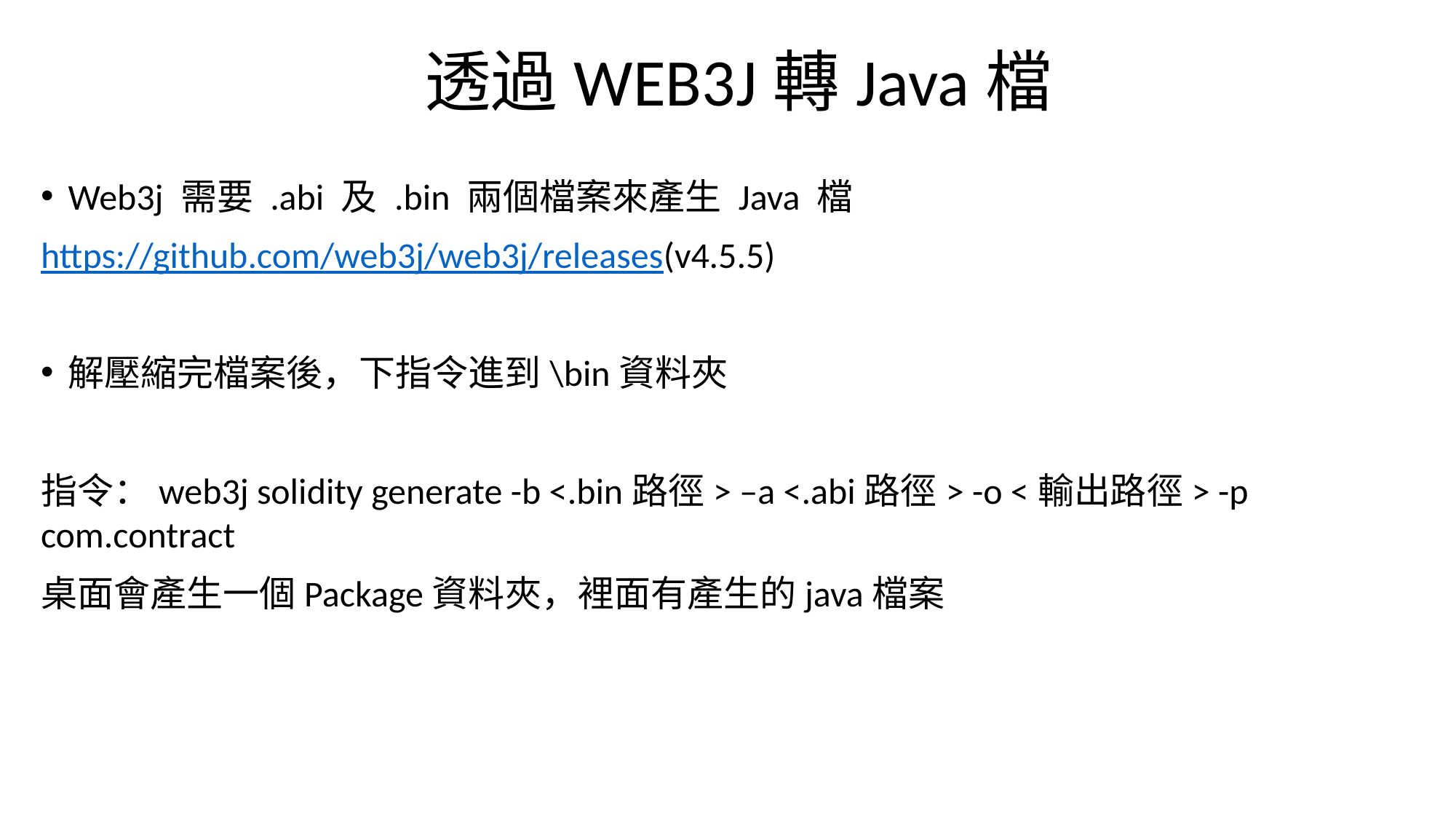

# 透過WEB3J轉Java檔
Web3j 需要 .abi 及 .bin 兩個檔案來產生 Java 檔
https://github.com/web3j/web3j/releases(v4.5.5)

解壓縮完檔案後，下指令進到\bin資料夾

指令：web3j solidity generate -b <.bin路徑> –a <.abi路徑> -o <輸出路徑> -p com.contract
桌面會產生一個Package資料夾，裡面有產生的java檔案